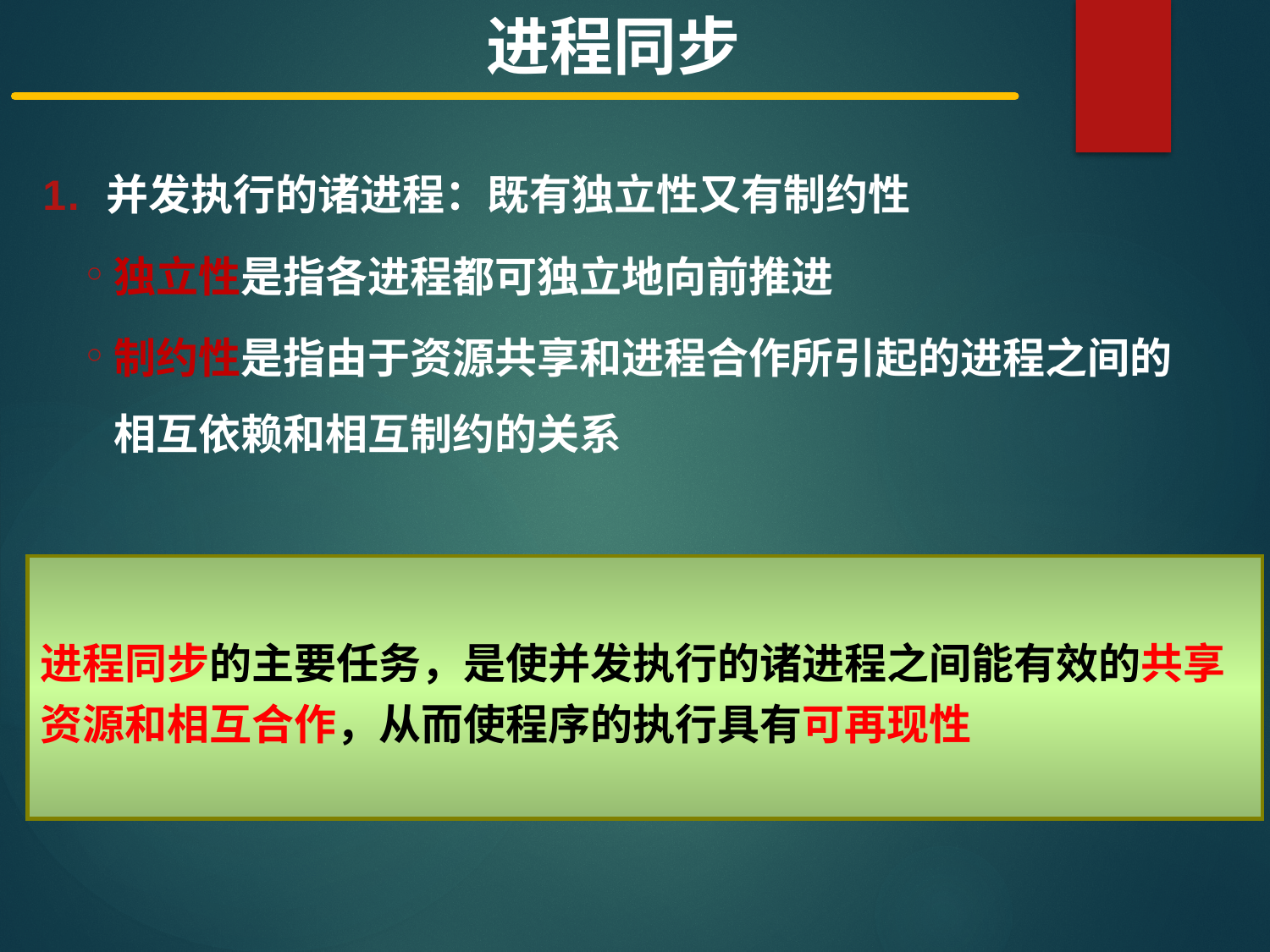

进程同步
并发执行的诸进程：既有独立性又有制约性
独立性是指各进程都可独立地向前推进
制约性是指由于资源共享和进程合作所引起的进程之间的相互依赖和相互制约的关系
进程同步的主要任务，是使并发执行的诸进程之间能有效的共享资源和相互合作，从而使程序的执行具有可再现性